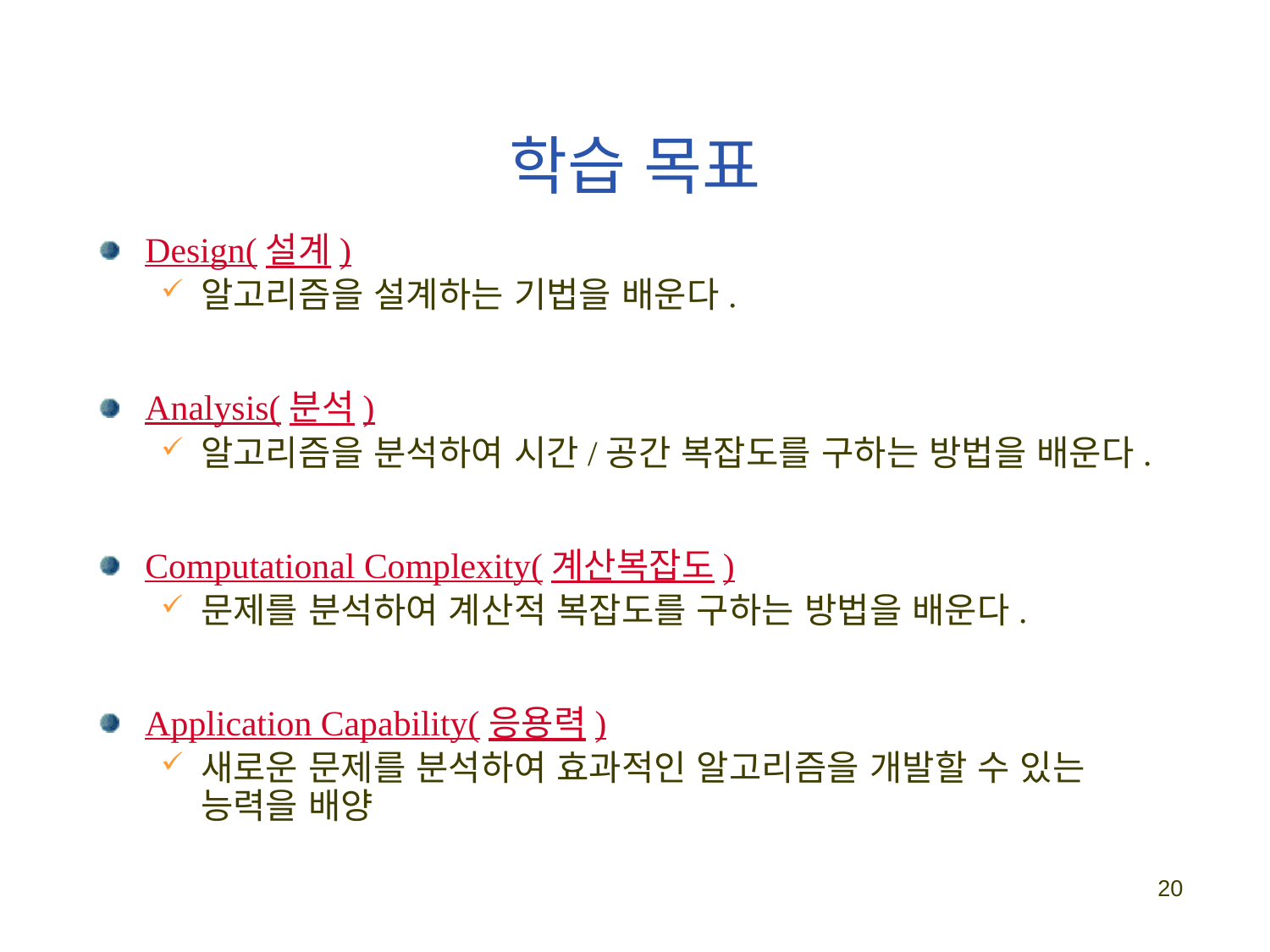

# 학습 목표
Design(설계)
알고리즘을 설계하는 기법을 배운다.

Analysis(분석)
알고리즘을 분석하여 시간/공간 복잡도를 구하는 방법을 배운다.

Computational Complexity(계산복잡도)
문제를 분석하여 계산적 복잡도를 구하는 방법을 배운다.

Application Capability(응용력)
새로운 문제를 분석하여 효과적인 알고리즘을 개발할 수 있는  능력을 배양

20